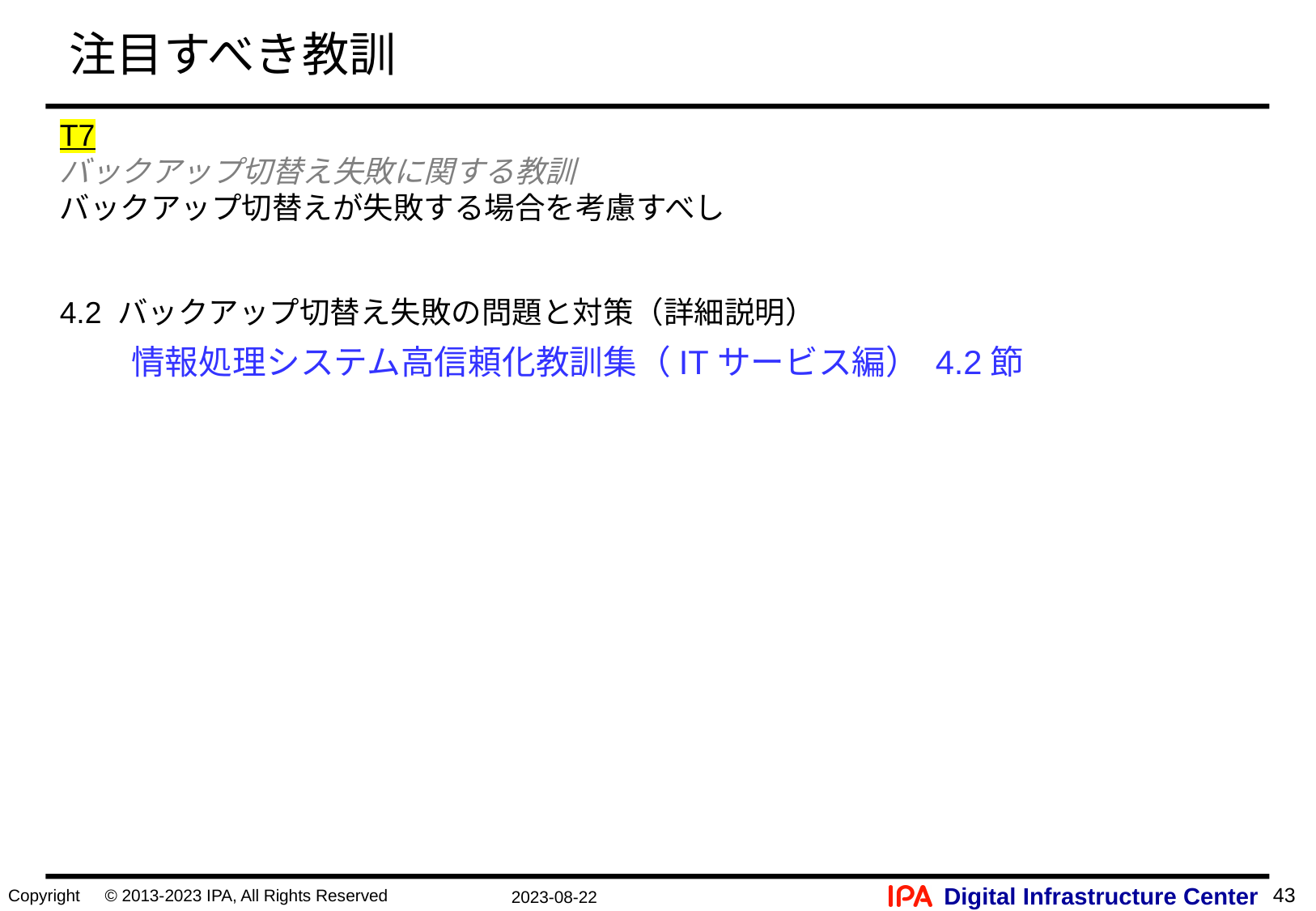

# 注目すべき教訓
T7
バックアップ切替え失敗に関する教訓
バックアップ切替えが失敗する場合を考慮すべし
4.2 バックアップ切替え失敗の問題と対策（詳細説明）
情報処理システム高信頼化教訓集（ITサービス編） 4.2節